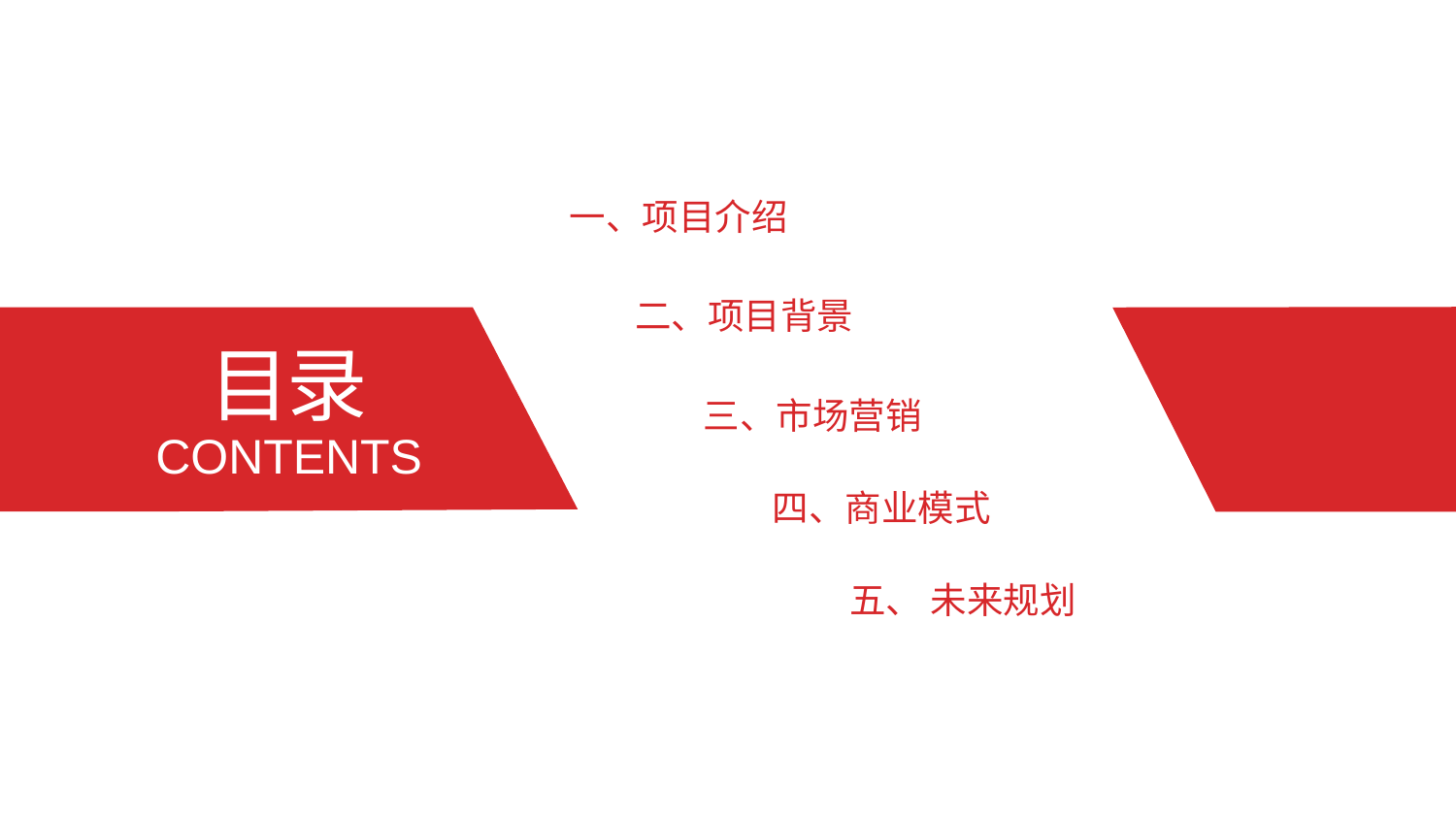

一、项目介绍
二、项目背景

目录
CONTENTS
三、市场营销
四、商业模式
五、 未来规划